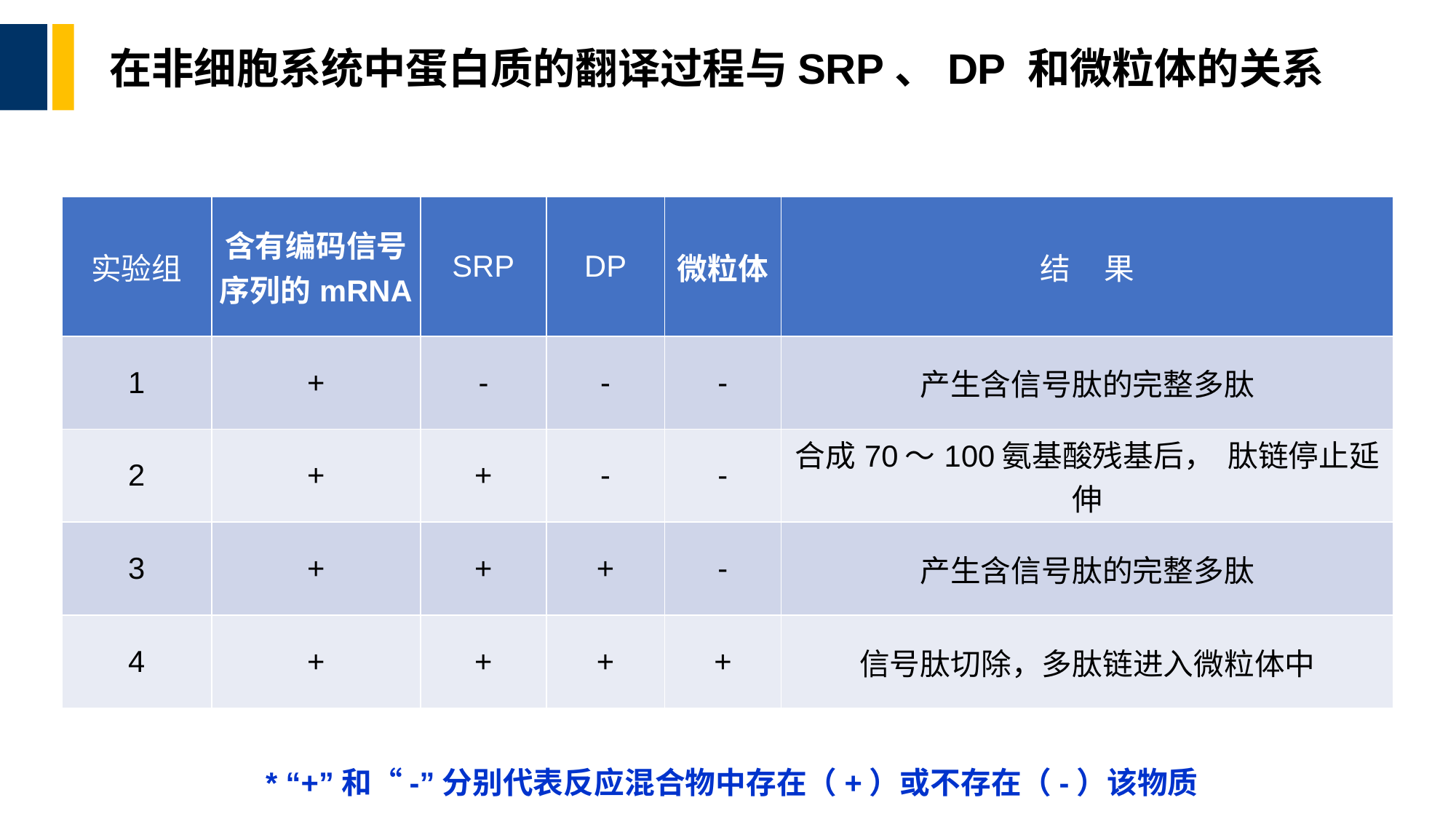

# 在非细胞系统中蛋白质的翻译过程与SRP、DP 和微粒体的关系
| 实验组 | 含有编码信号序列的mRNA | SRP | DP | 微粒体 | 结 果 |
| --- | --- | --- | --- | --- | --- |
| 1 | + | - | - | - | 产生含信号肽的完整多肽 |
| 2 | + | + | - | - | 合成70～100氨基酸残基后， 肽链停止延伸 |
| 3 | + | + | + | - | 产生含信号肽的完整多肽 |
| 4 | + | + | + | + | 信号肽切除，多肽链进入微粒体中 |
 * “+”和“-”分别代表反应混合物中存在（+）或不存在（-）该物质